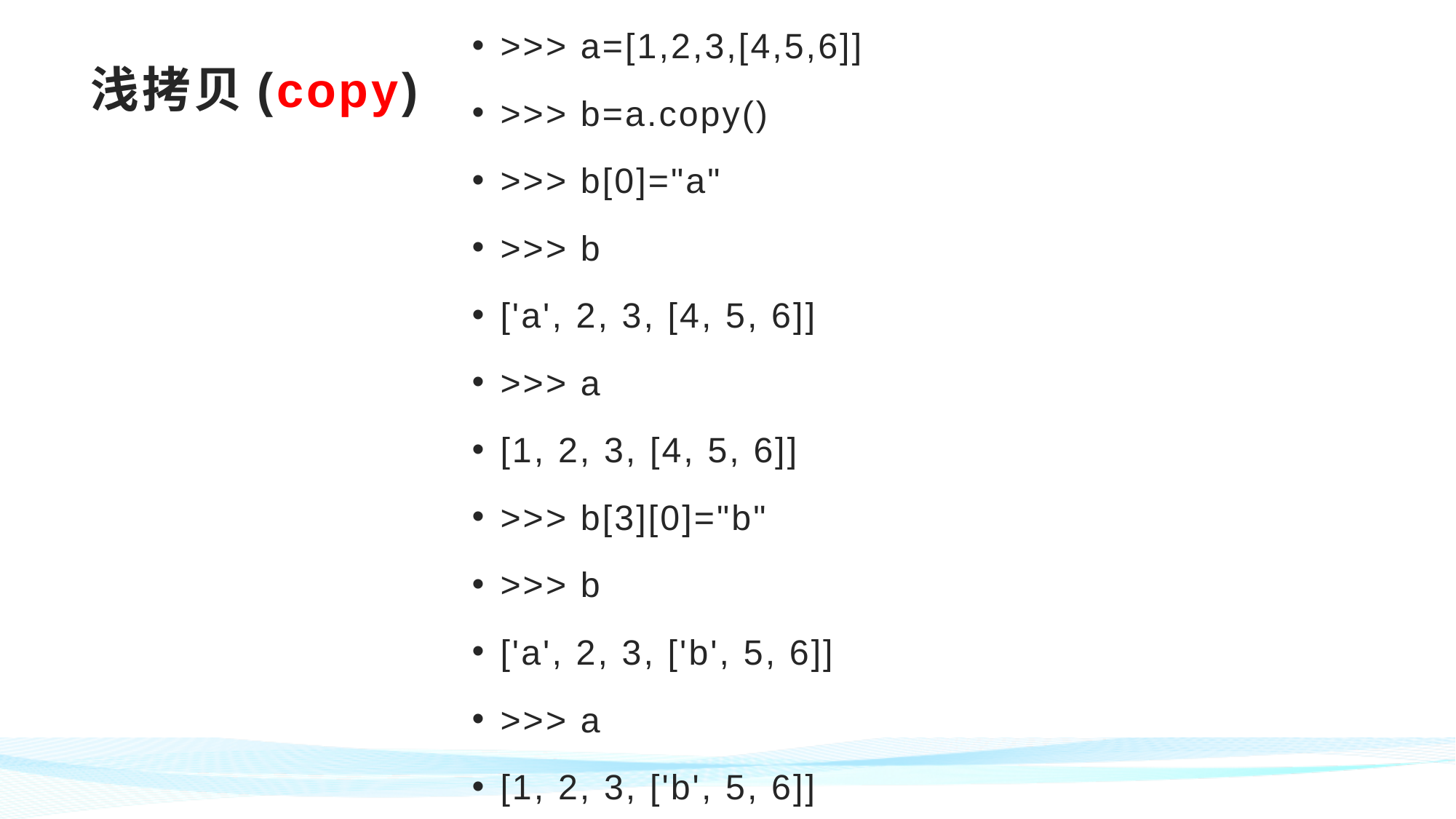

>>> a=[1,2,3,[4,5,6]]
>>> b=a.copy()
>>> b[0]="a"
>>> b
['a', 2, 3, [4, 5, 6]]
>>> a
[1, 2, 3, [4, 5, 6]]
>>> b[3][0]="b"
>>> b
['a', 2, 3, ['b', 5, 6]]
>>> a
[1, 2, 3, ['b', 5, 6]]
# 浅拷贝(copy)
45